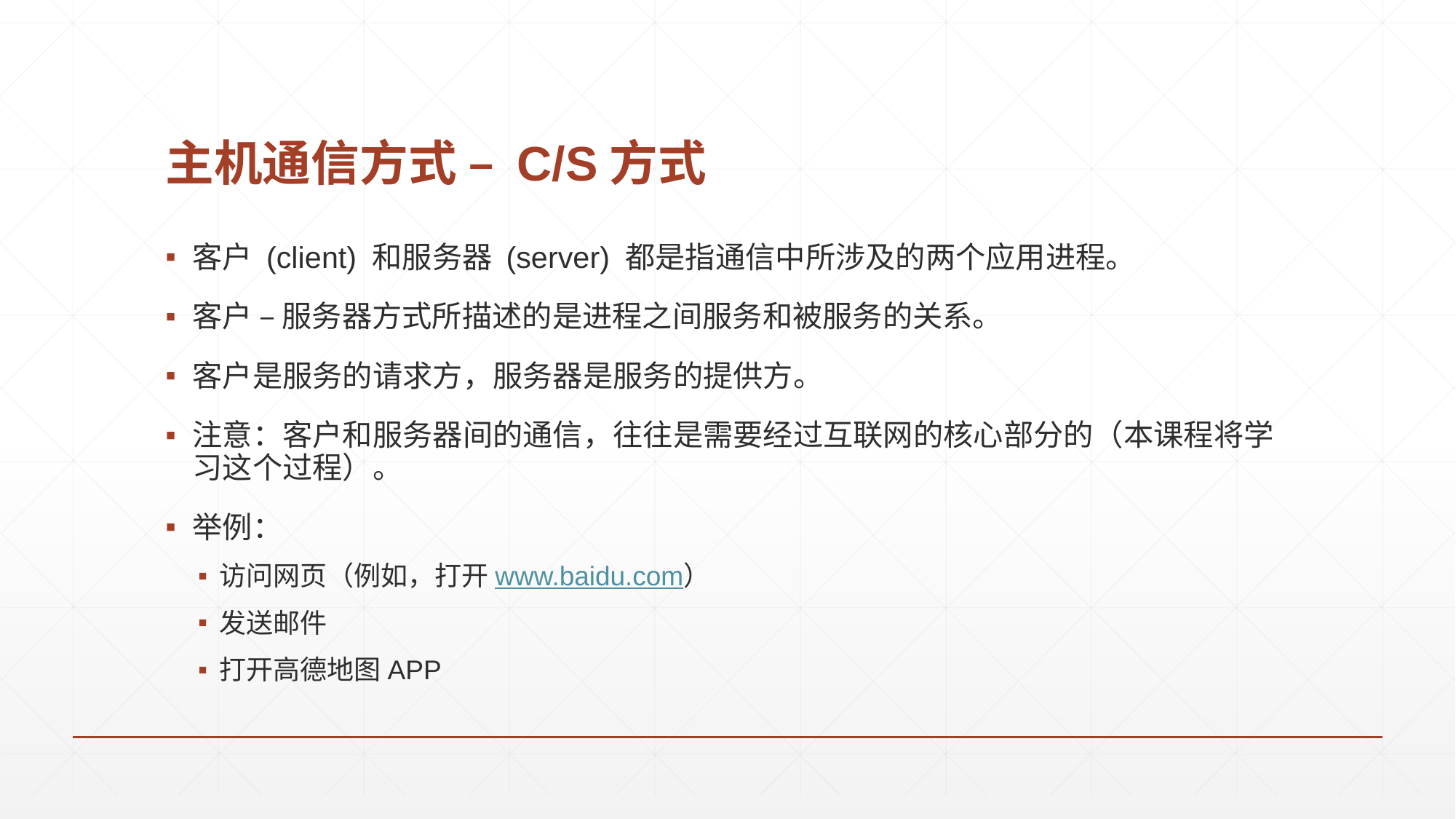

# 主机通信方式 – C/S方式
客户 (client) 和服务器 (server) 都是指通信中所涉及的两个应用进程。
客户 – 服务器方式所描述的是进程之间服务和被服务的关系。
客户是服务的请求方，服务器是服务的提供方。
注意：客户和服务器间的通信，往往是需要经过互联网的核心部分的（本课程将学习这个过程）。
举例：
访问网页（例如，打开www.baidu.com）
发送邮件
打开高德地图APP